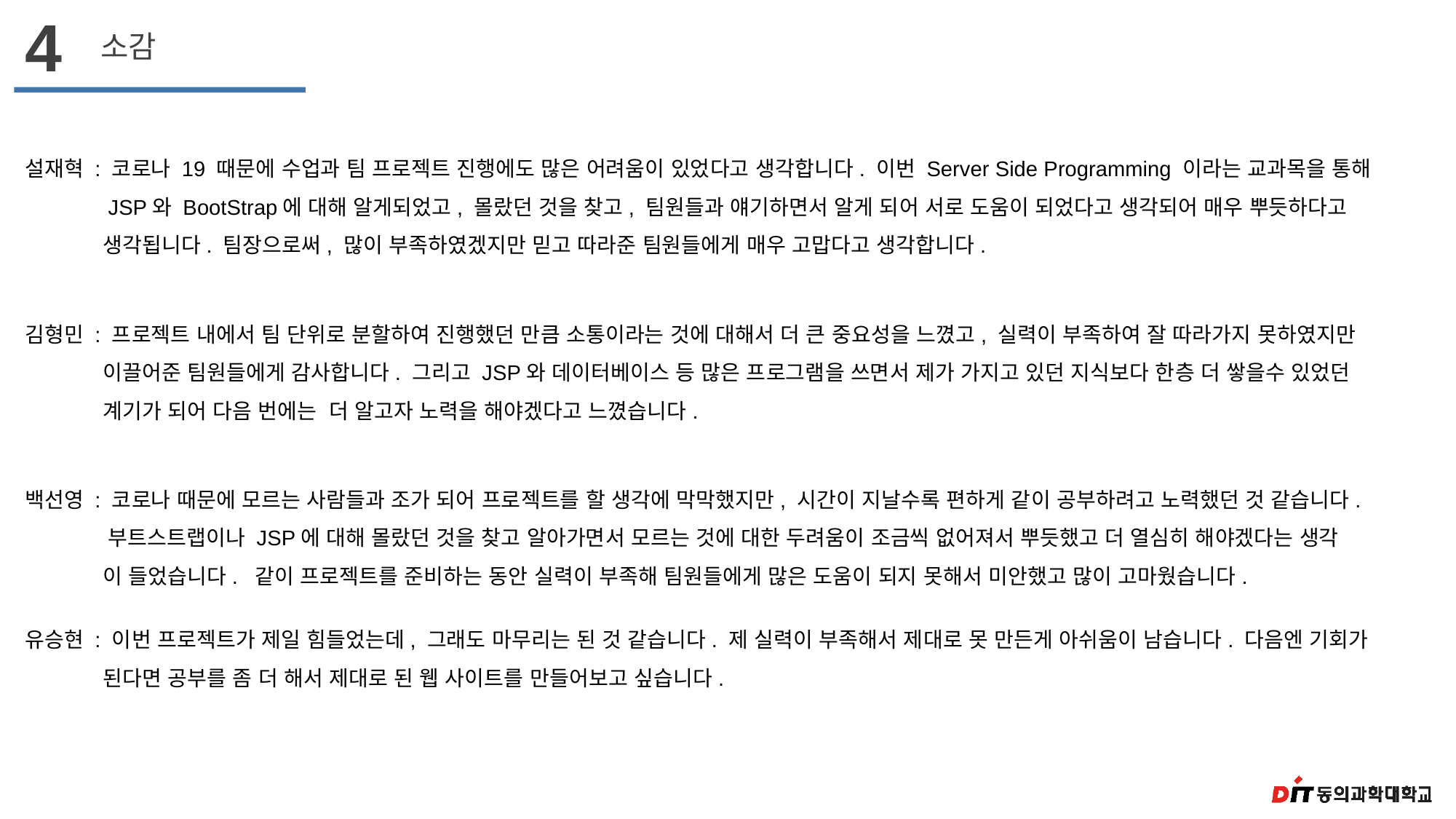

4
소감

설재혁 : 코로나 19 때문에 수업과 팀 프로젝트 진행에도 많은 어려움이 있었다고 생각합니다. 이번 Server Side Programming 이라는 교과목을 통해
             JSP와 BootStrap에 대해 알게되었고, 몰랐던 것을 찾고, 팀원들과 얘기하면서 알게 되어 서로 도움이 되었다고 생각되어 매우 뿌듯하다고
             생각됩니다. 팀장으로써, 많이 부족하였겠지만 믿고 따라준 팀원들에게 매우 고맙다고 생각합니다.

김형민 : 프로젝트 내에서 팀 단위로 분할하여 진행했던 만큼 소통이라는 것에 대해서 더 큰 중요성을 느꼈고, 실력이 부족하여 잘 따라가지 못하였지만
             이끌어준 팀원들에게 감사합니다. 그리고 JSP와 데이터베이스 등 많은 프로그램을 쓰면서 제가 가지고 있던 지식보다 한층 더 쌓을수 있었던
             계기가 되어 다음 번에는  더 알고자 노력을 해야겠다고 느꼈습니다.

백선영 : 코로나 때문에 모르는 사람들과 조가 되어 프로젝트를 할 생각에 막막했지만, 시간이 지날수록 편하게 같이 공부하려고 노력했던 것 같습니다.
             부트스트랩이나 JSP에 대해 몰랐던 것을 찾고 알아가면서 모르는 것에 대한 두려움이 조금씩 없어져서 뿌듯했고 더 열심히 해야겠다는 생각
             이 들었습니다.  같이 프로젝트를 준비하는 동안 실력이 부족해 팀원들에게 많은 도움이 되지 못해서 미안했고 많이 고마웠습니다.

유승현 : 이번 프로젝트가 제일 힘들었는데, 그래도 마무리는 된 것 같습니다. 제 실력이 부족해서 제대로 못 만든게 아쉬움이 남습니다. 다음엔 기회가
             된다면 공부를 좀 더 해서 제대로 된 웹 사이트를 만들어보고 싶습니다.